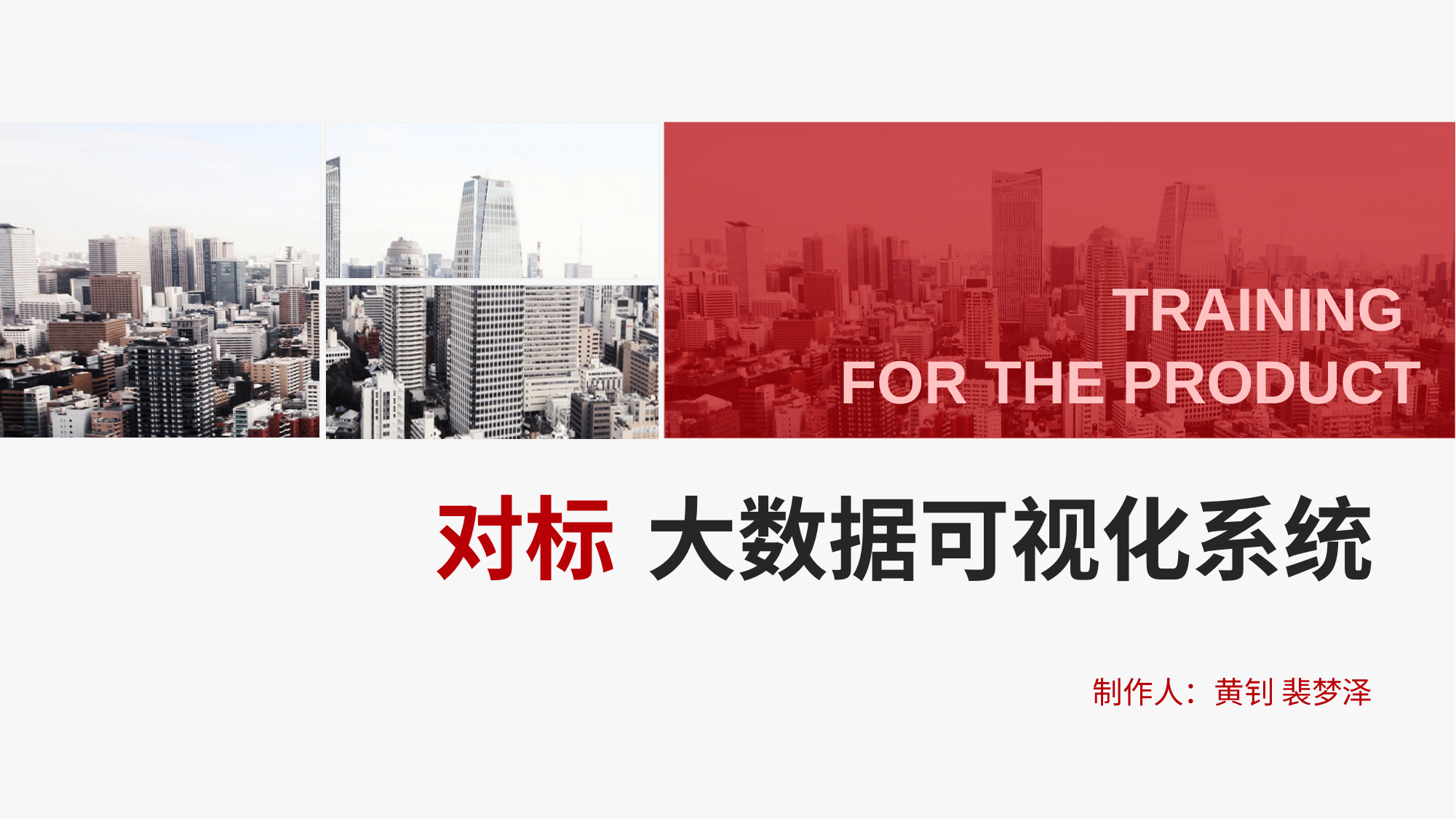

TRAINING
FOR THE PRODUCT

对标
大数据可视化系统
制作人：黄钊 裴梦泽